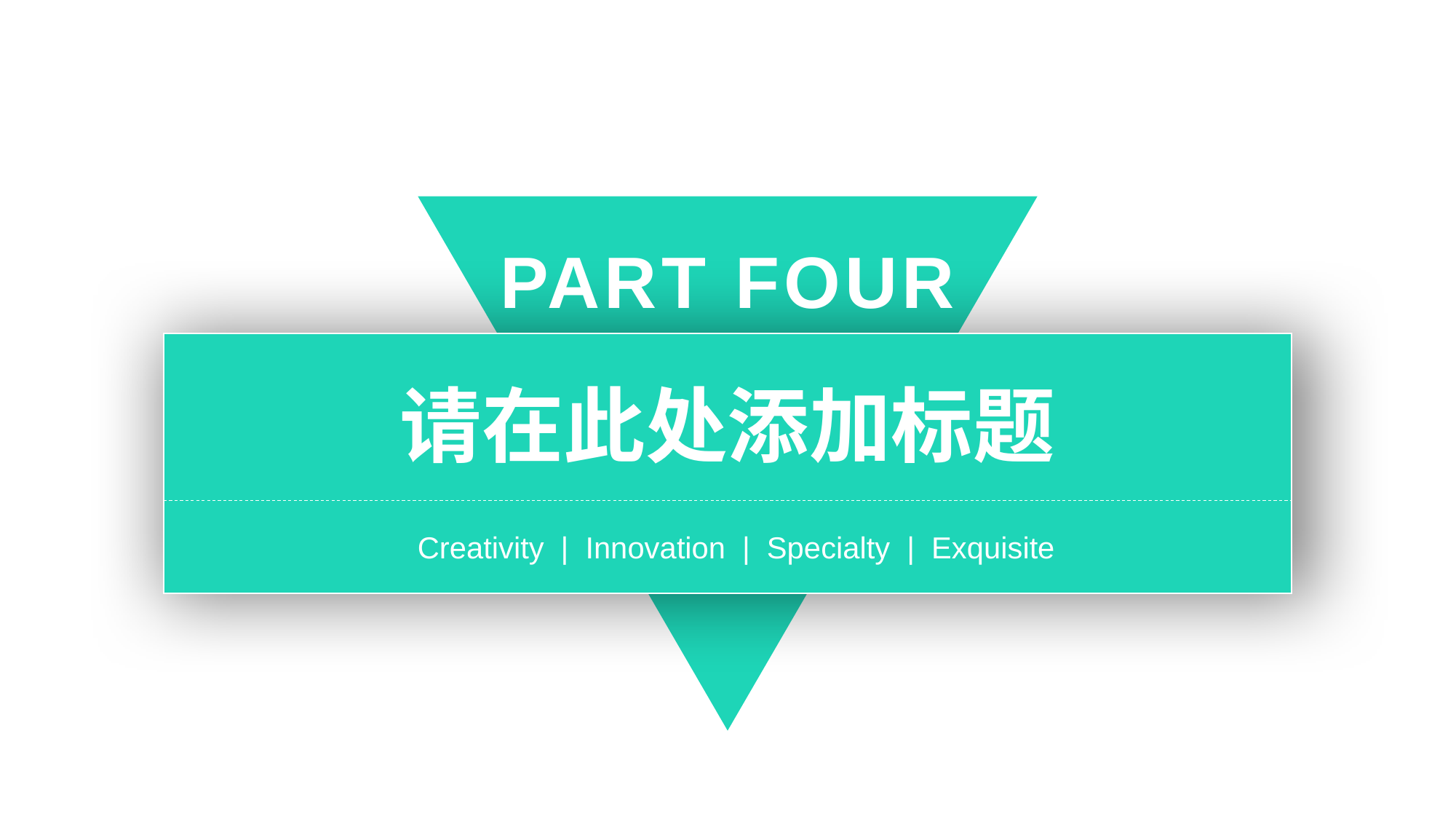

PART FOUR

请在此处添加标题
Creativity  |  Innovation  |  Specialty  |  Exquisite